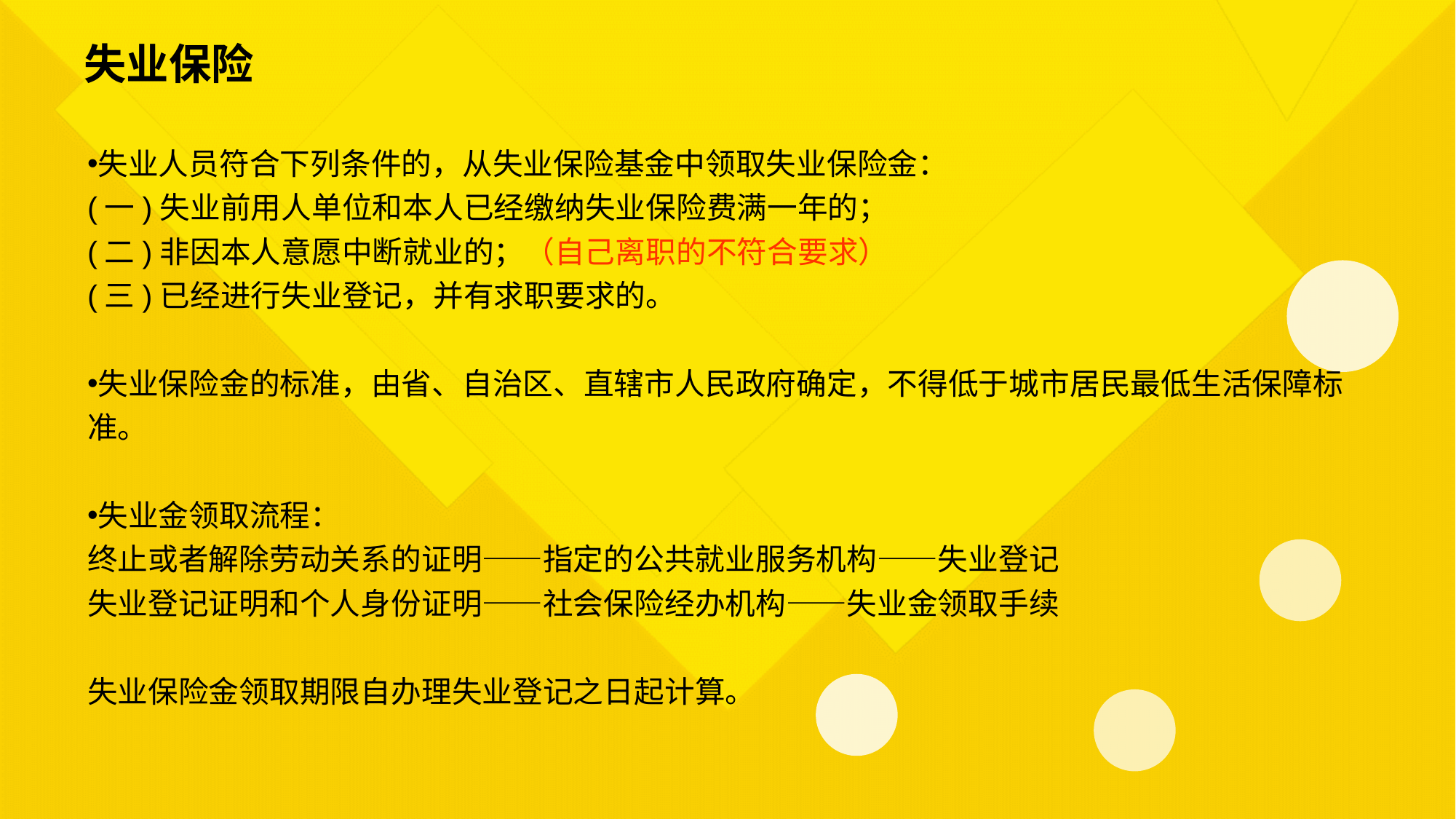

失业保险
失业人员符合下列条件的，从失业保险基金中领取失业保险金：
(一)失业前用人单位和本人已经缴纳失业保险费满一年的；
(二)非因本人意愿中断就业的；（自己离职的不符合要求）
(三)已经进行失业登记，并有求职要求的。

失业保险金的标准，由省、自治区、直辖市人民政府确定，不得低于城市居民最低生活保障标准。

失业金领取流程：
终止或者解除劳动关系的证明——指定的公共就业服务机构——失业登记
失业登记证明和个人身份证明——社会保险经办机构——失业金领取手续

失业保险金领取期限自办理失业登记之日起计算。